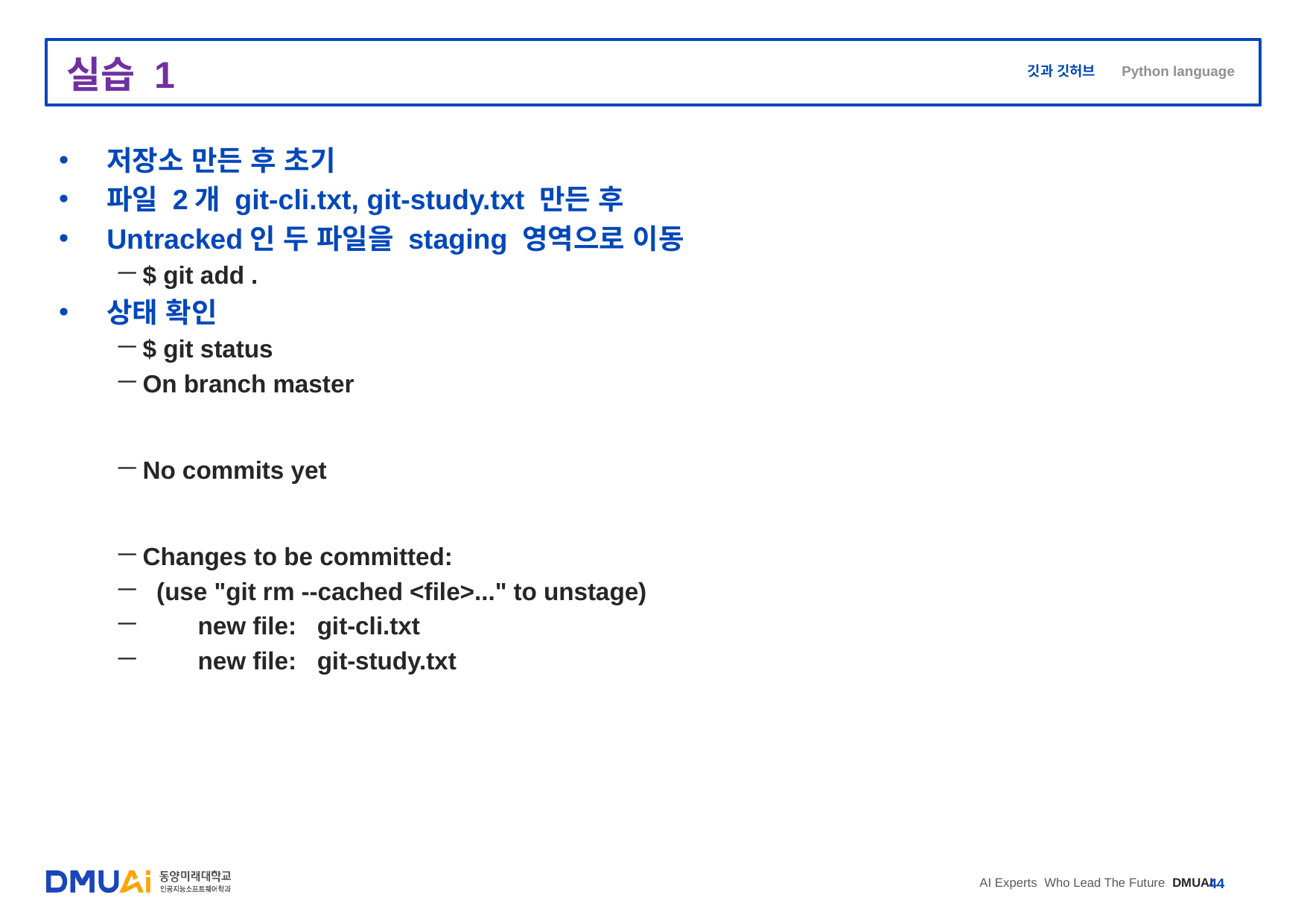

# 실습 1
저장소 만든 후 초기
파일 2개 git-cli.txt, git-study.txt 만든 후
Untracked인 두 파일을 staging 영역으로 이동
$ git add .
상태 확인
$ git status
On branch master

No commits yet

Changes to be committed:
  (use "git rm --cached <file>..." to unstage)
        new file:   git-cli.txt
        new file:   git-study.txt